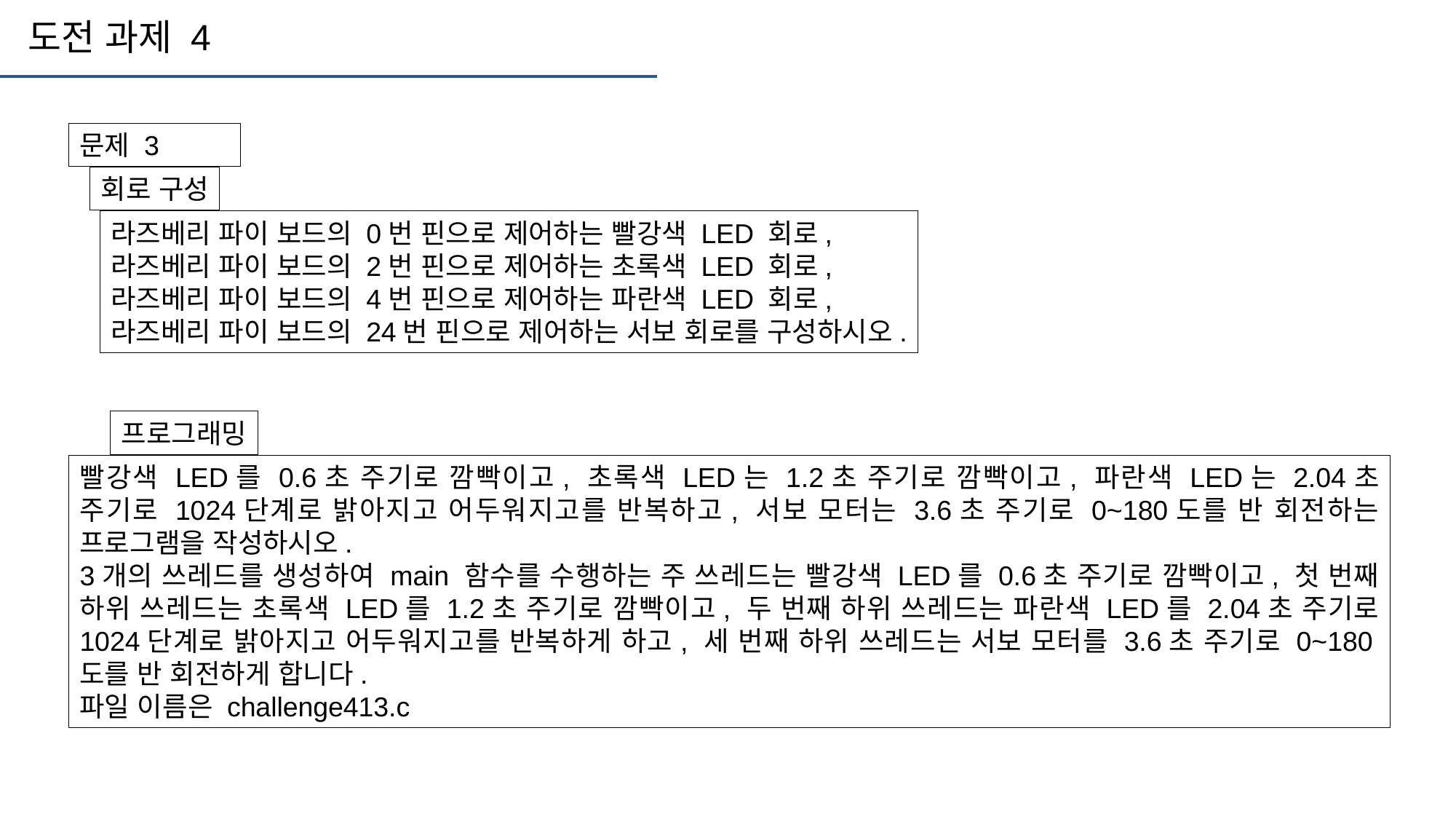

도전 과제 4
문제 3
회로 구성
라즈베리 파이 보드의 0번 핀으로 제어하는 빨강색 LED 회로,
라즈베리 파이 보드의 2번 핀으로 제어하는 초록색 LED 회로,
라즈베리 파이 보드의 4번 핀으로 제어하는 파란색 LED 회로,
라즈베리 파이 보드의 24번 핀으로 제어하는 서보 회로를 구성하시오.
프로그래밍
빨강색 LED를 0.6초 주기로 깜빡이고, 초록색 LED는 1.2초 주기로 깜빡이고, 파란색 LED는 2.04초 주기로 1024단계로 밝아지고 어두워지고를 반복하고, 서보 모터는 3.6초 주기로 0~180도를 반 회전하는 프로그램을 작성하시오.
3개의 쓰레드를 생성하여 main 함수를 수행하는 주 쓰레드는 빨강색 LED를 0.6초 주기로 깜빡이고, 첫 번째 하위 쓰레드는 초록색 LED를 1.2초 주기로 깜빡이고, 두 번째 하위 쓰레드는 파란색 LED를 2.04초 주기로 1024단계로 밝아지고 어두워지고를 반복하게 하고, 세 번째 하위 쓰레드는 서보 모터를 3.6초 주기로 0~180도를 반 회전하게 합니다.
파일 이름은 challenge413.c